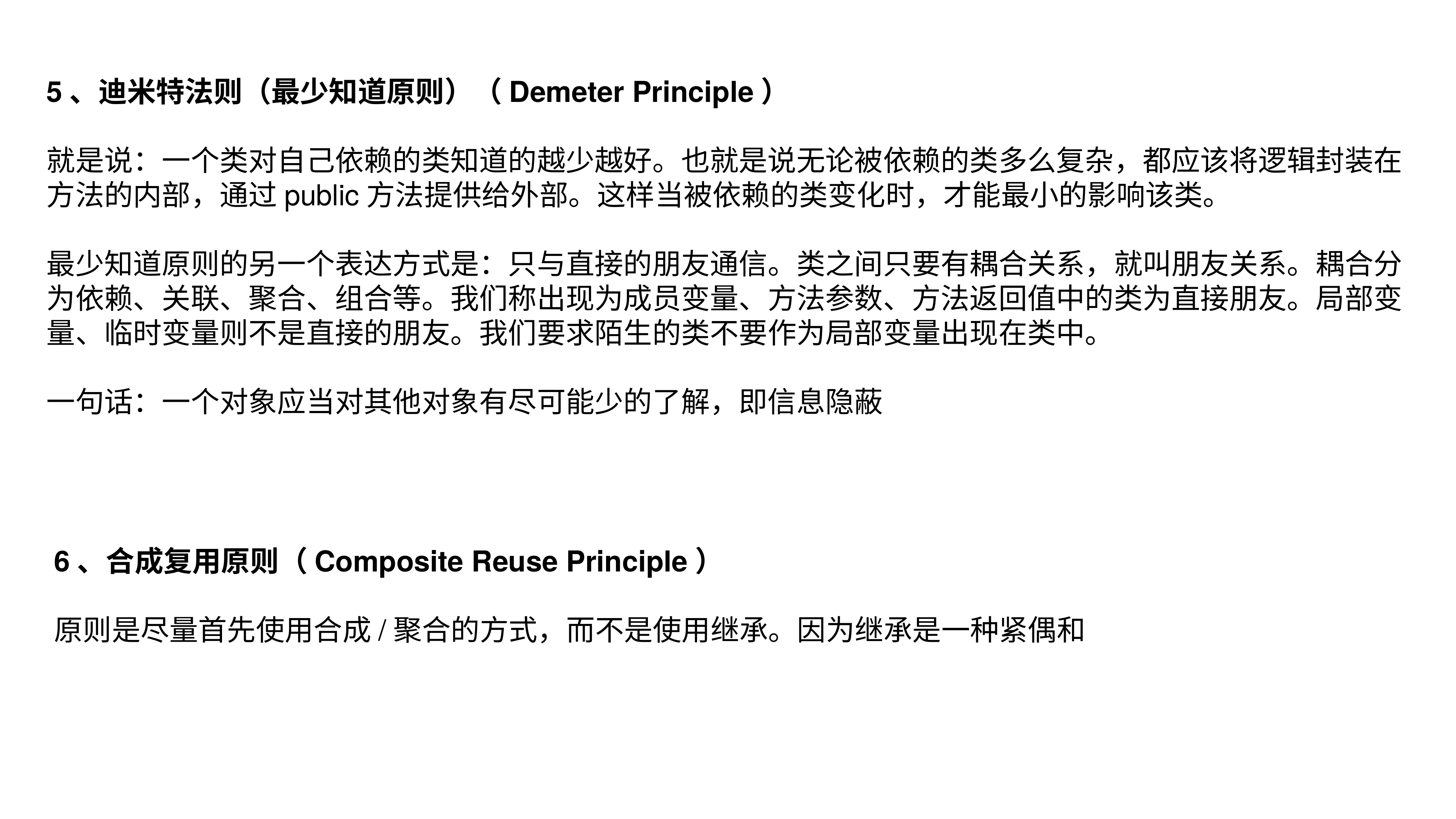

5、迪米特法则（最少知道原则）（Demeter Principle）
就是说：一个类对自己依赖的类知道的越少越好。也就是说无论被依赖的类多么复杂，都应该将逻辑封装在方法的内部，通过public方法提供给外部。这样当被依赖的类变化时，才能最小的影响该类。
最少知道原则的另一个表达方式是：只与直接的朋友通信。类之间只要有耦合关系，就叫朋友关系。耦合分为依赖、关联、聚合、组合等。我们称出现为成员变量、方法参数、方法返回值中的类为直接朋友。局部变量、临时变量则不是直接的朋友。我们要求陌生的类不要作为局部变量出现在类中。
一句话：一个对象应当对其他对象有尽可能少的了解，即信息隐蔽
6、合成复用原则（Composite Reuse Principle）
原则是尽量首先使用合成/聚合的方式，而不是使用继承。因为继承是一种紧偶和